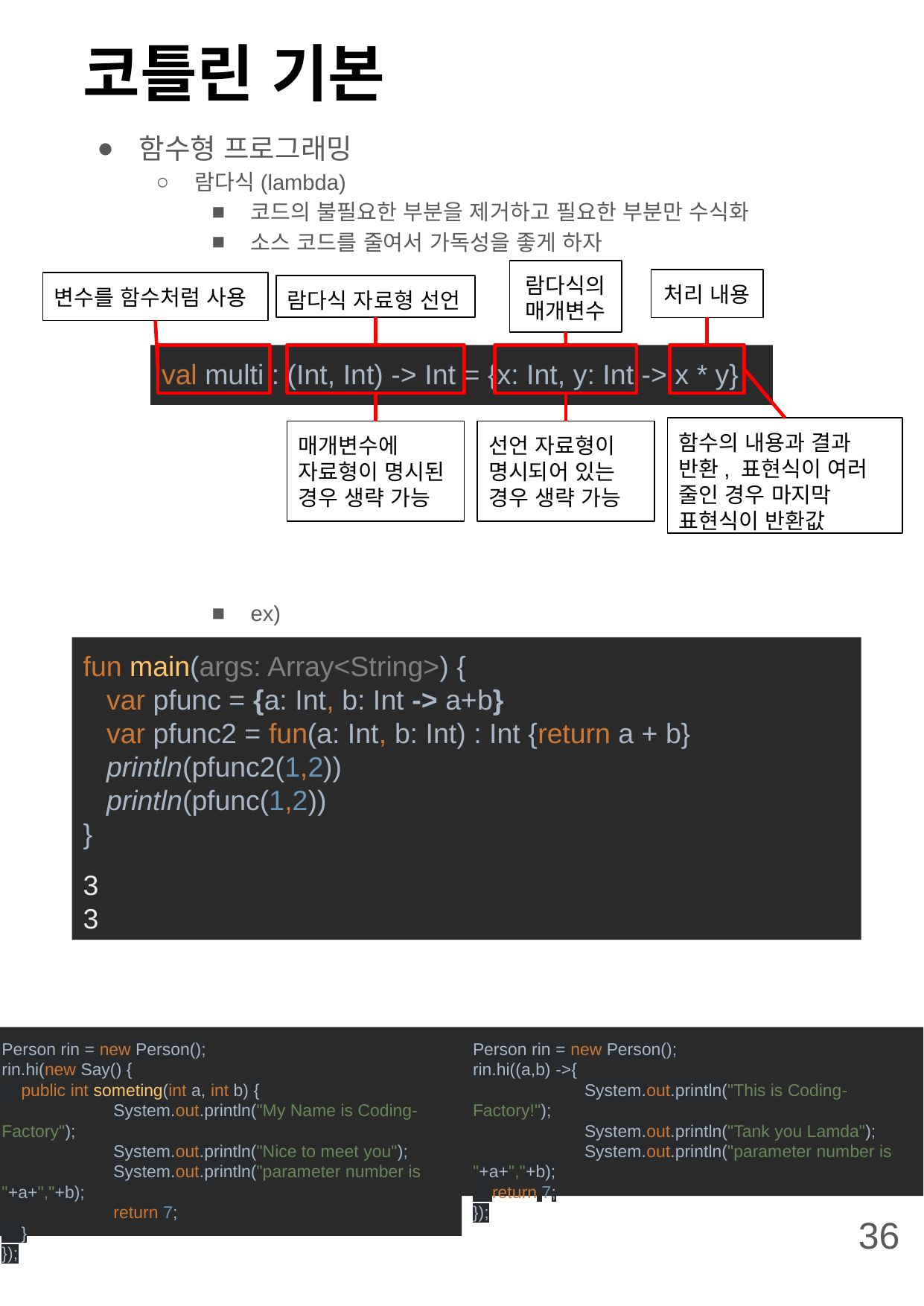

# 코틀린 기본
함수형 프로그래밍
람다식(lambda)
코드의 불필요한 부분을 제거하고 필요한 부분만 수식화
소스 코드를 줄여서 가독성을 좋게 하자

ex)
람다식의 매개변수
처리 내용
변수를 함수처럼 사용
람다식 자료형 선언
val multi : (Int, Int) -> Int = {x: Int, y: Int -> x * y}

함수의 내용과 결과 반환, 표현식이 여러 줄인 경우 마지막 표현식이 반환값
매개변수에 자료형이 명시된 경우 생략 가능
선언 자료형이 명시되어 있는 경우 생략 가능
fun main(args: Array<String>) {
   var pfunc = {a: Int, b: Int -> a+b}
   var pfunc2 = fun(a: Int, b: Int) : Int {return a + b}
   println(pfunc2(1,2))
   println(pfunc(1,2))
}
3
3
Person rin = new Person();
rin.hi(new Say() {
    public int someting(int a, int b) {
	System.out.println("My Name is Coding-Factory");
	System.out.println("Nice to meet you");
	System.out.println("parameter number is "+a+","+b);
	return 7;
    }
});
Person rin = new Person();
rin.hi((a,b) ->{
	System.out.println("This is Coding-Factory!");
	System.out.println("Tank you Lamda");
	System.out.println("parameter number is "+a+","+b);
    return 7;
});
36